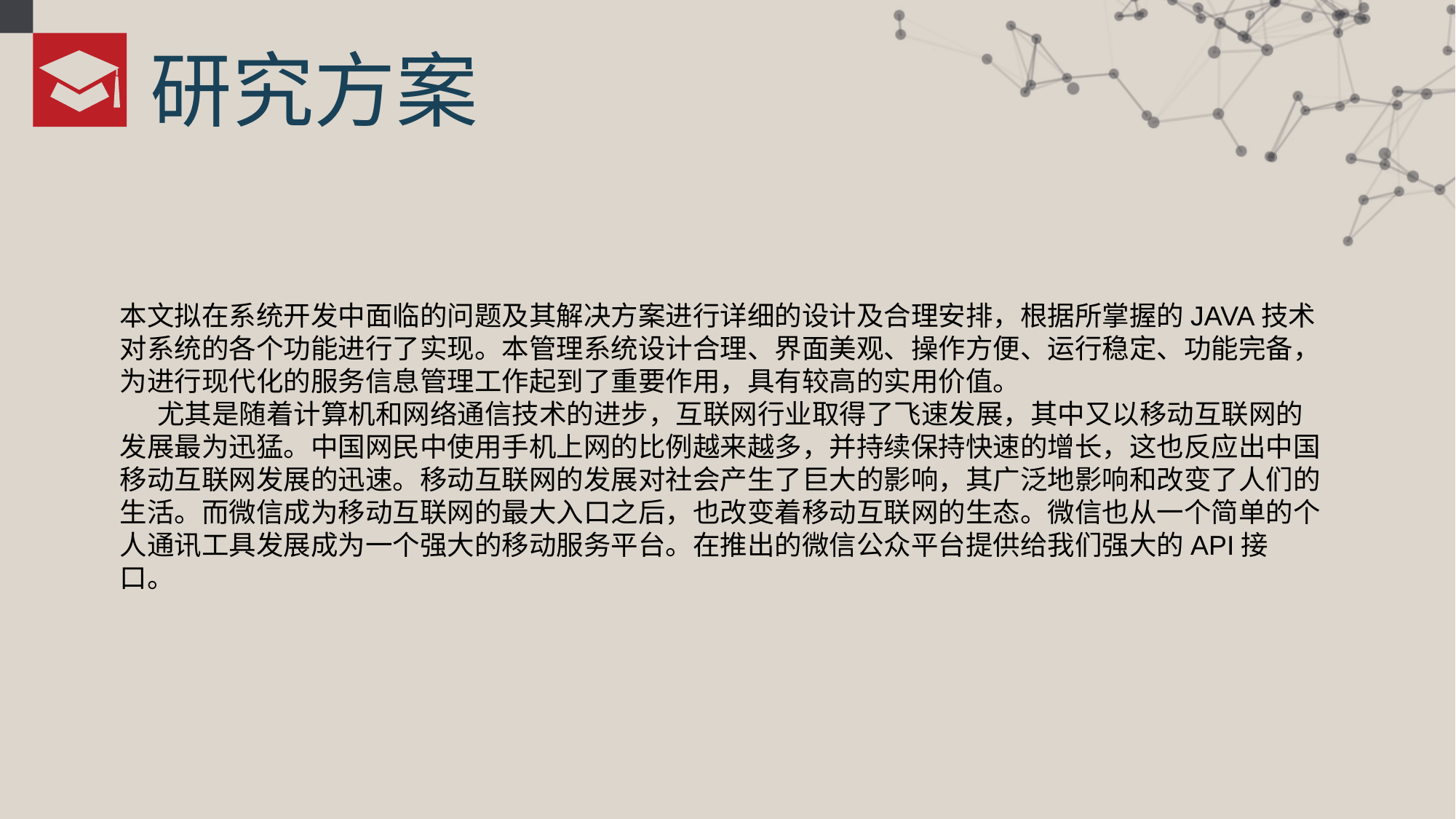

研究方案
本文拟在系统开发中面临的问题及其解决方案进行详细的设计及合理安排，根据所掌握的JAVA技术对系统的各个功能进行了实现。本管理系统设计合理、界面美观、操作方便、运行稳定、功能完备，为进行现代化的服务信息管理工作起到了重要作用，具有较高的实用价值。
     尤其是随着计算机和网络通信技术的进步，互联网行业取得了飞速发展，其中又以移动互联网的发展最为迅猛。中国网民中使用手机上网的比例越来越多，并持续保持快速的增长，这也反应出中国移动互联网发展的迅速。移动互联网的发展对社会产生了巨大的影响，其广泛地影响和改变了人们的生活。而微信成为移动互联网的最大入口之后，也改变着移动互联网的生态。微信也从一个简单的个人通讯工具发展成为一个强大的移动服务平台。在推出的微信公众平台提供给我们强大的API接口。